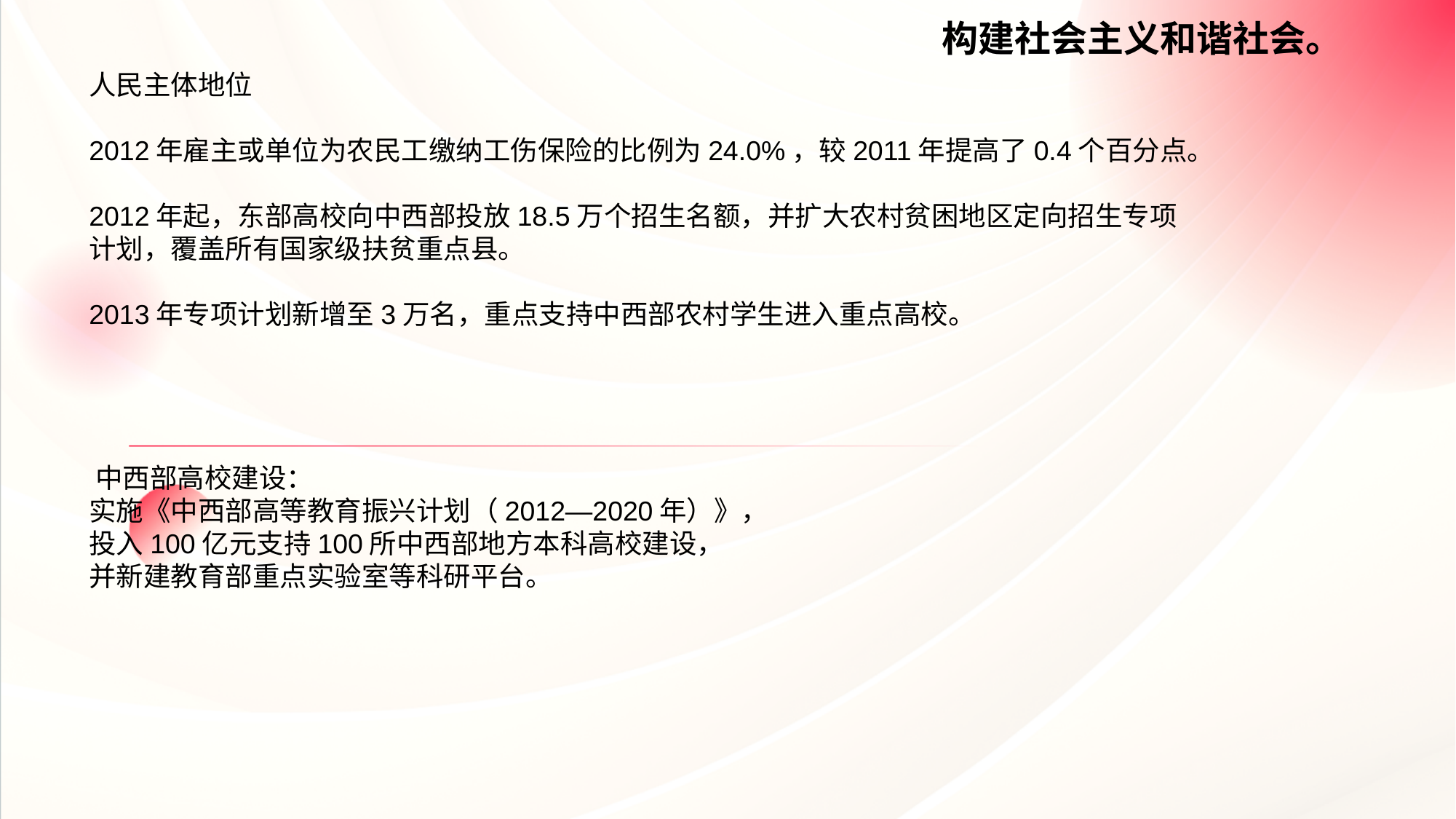

构建社会主义和谐社会。
人民主体地位

2012年雇主或单位为农民工缴纳工伤保险的比例为24.0%，较2011年提高了0.4个百分点。

2012年起，东部高校向中西部投放18.5万个招生名额，并扩大农村贫困地区定向招生专项计划，覆盖所有国家级扶贫重点县。

2013年专项计划新增至3万名，重点支持中西部农村学生进入重点高校。

​​中西部高校建设​​：
实施《中西部高等教育振兴计划（2012—2020年）》，
投入100亿元支持100所中西部地方本科高校建设，
并新建教育部重点实验室等科研平台。